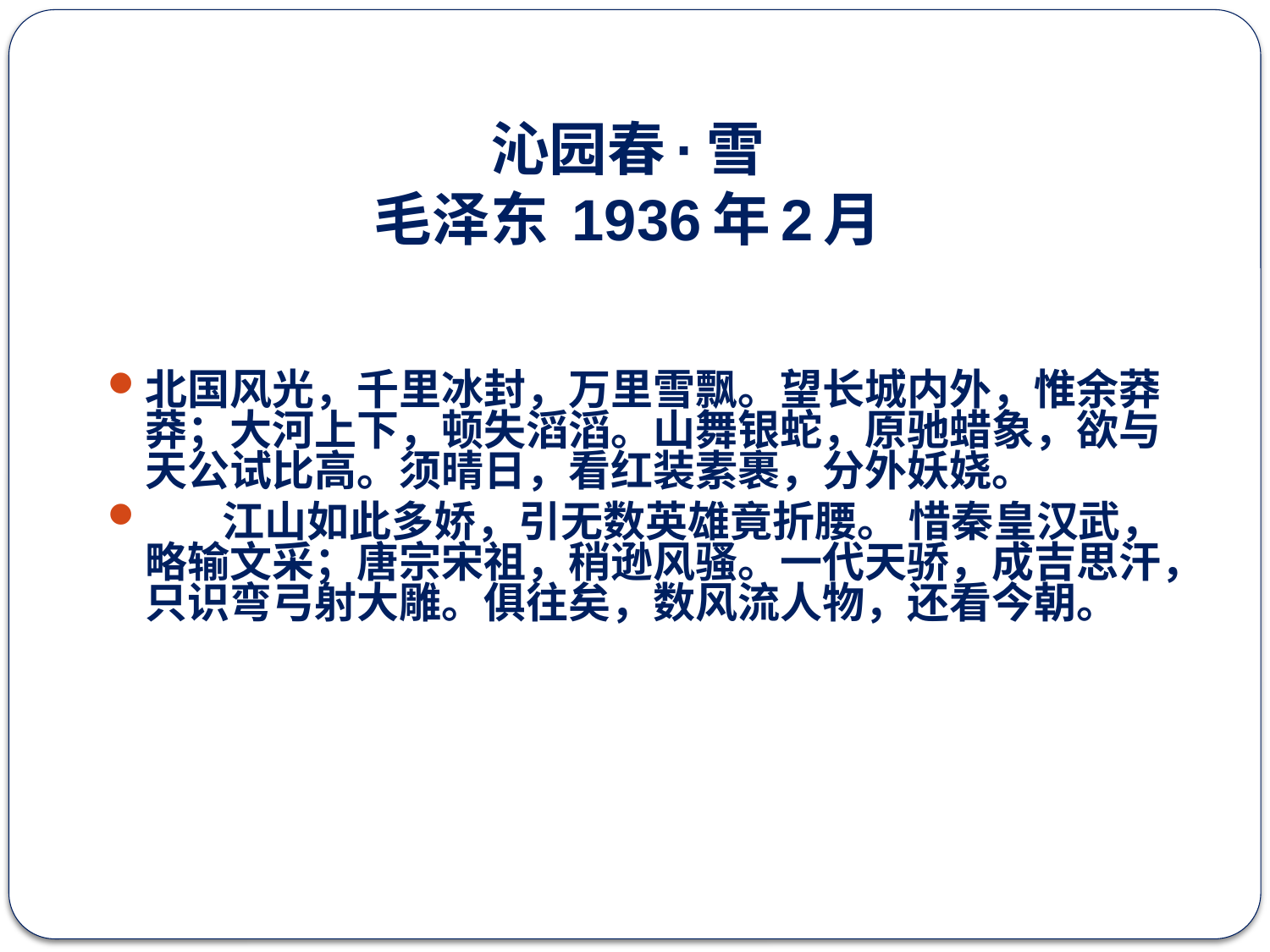

# 沁园春·雪 毛泽东 1936年2月
北国风光，千里冰封，万里雪飘。望长城内外，惟余莽莽；大河上下，顿失滔滔。山舞银蛇，原驰蜡象，欲与天公试比高。须晴日，看红装素裹，分外妖娆。
       江山如此多娇，引无数英雄竟折腰。 惜秦皇汉武，略输文采；唐宗宋祖，稍逊风骚。一代天骄，成吉思汗，只识弯弓射大雕。俱往矣，数风流人物，还看今朝。